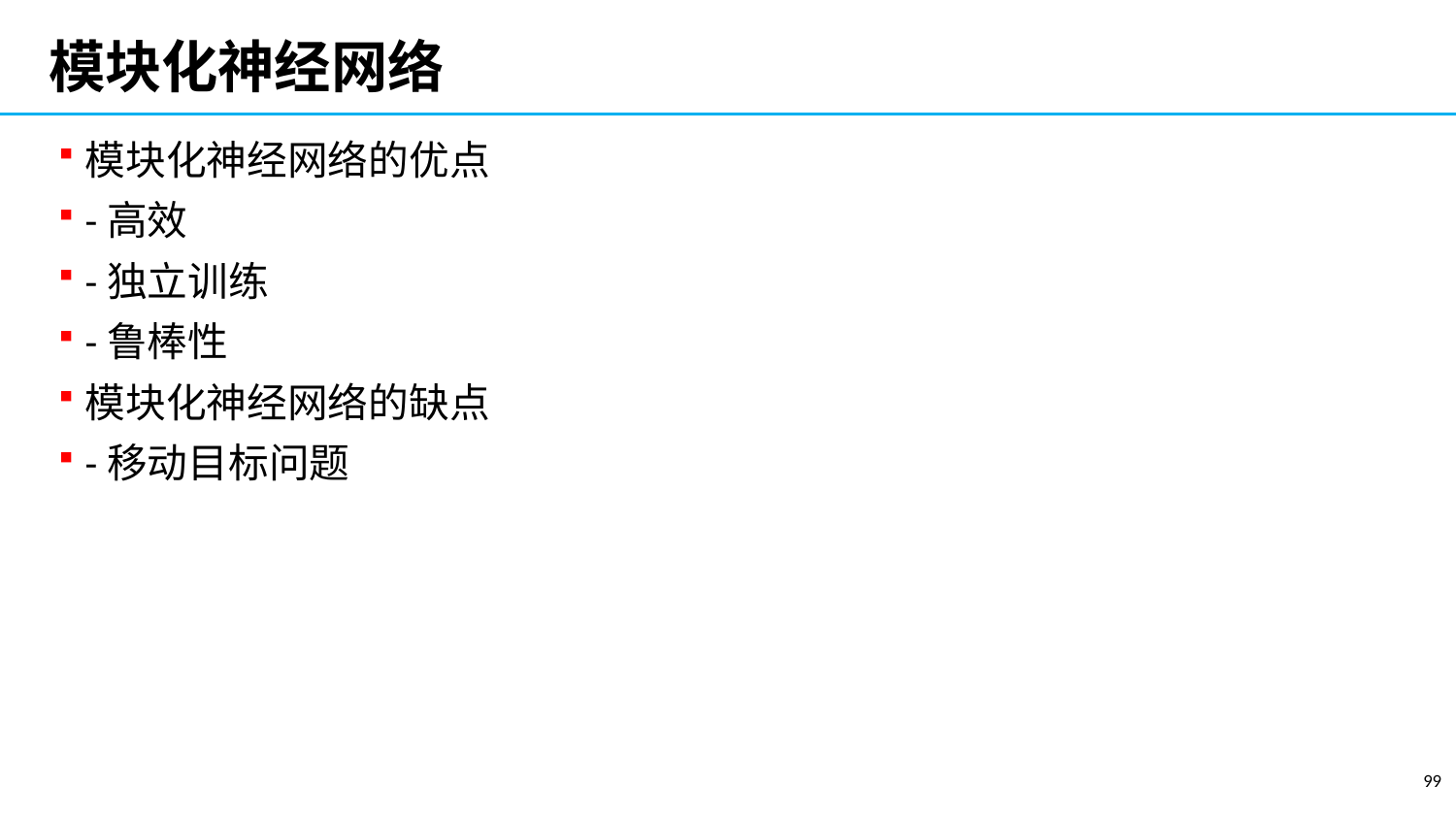

# 模块化神经网络

模块化神经网络的优点
-高效
-独立训练
-鲁棒性
模块化神经网络的缺点
-移动目标问题
99